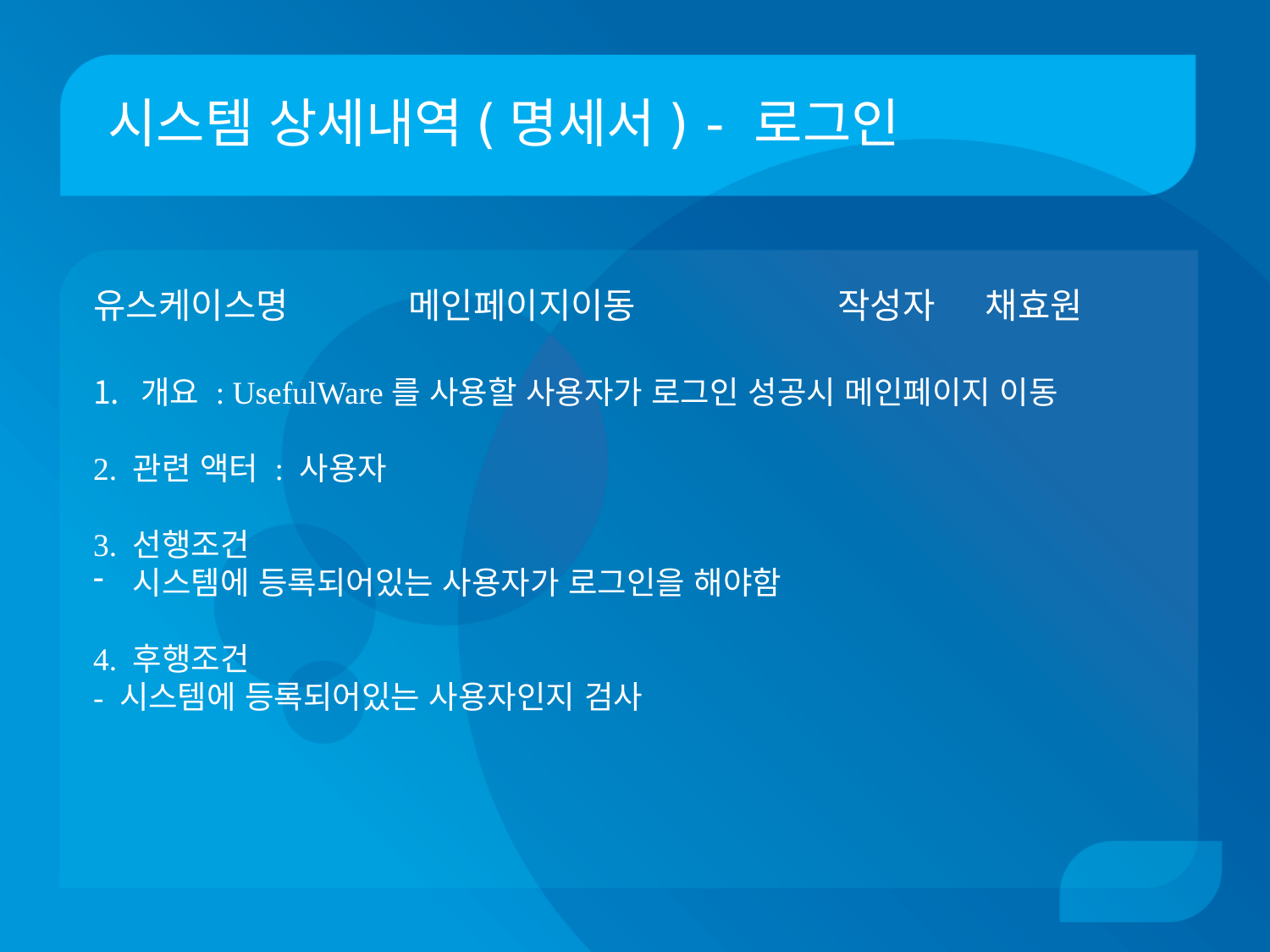

# 시스템 상세내역(명세서) - 로그인
유스케이스명            메인페이지이동	           작성자     채효원
개요 : UsefulWare를 사용할 사용자가 로그인 성공시 메인페이지 이동

2. 관련 액터 : 사용자

3. 선행조건
시스템에 등록되어있는 사용자가 로그인을 해야함

4. 후행조건
- 시스템에 등록되어있는 사용자인지 검사